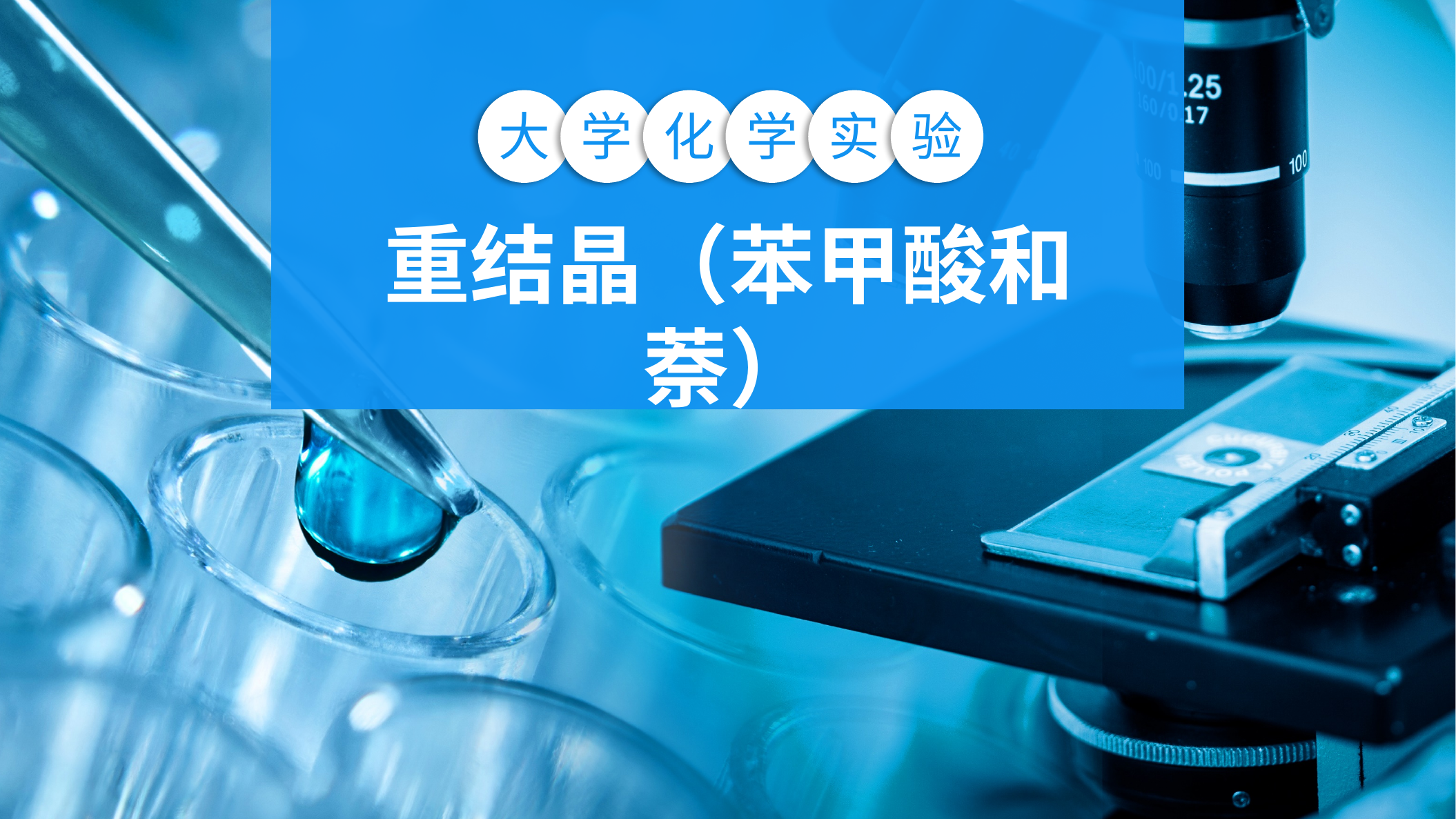

大

学

化

学

实

验
重结晶（苯甲酸和萘）